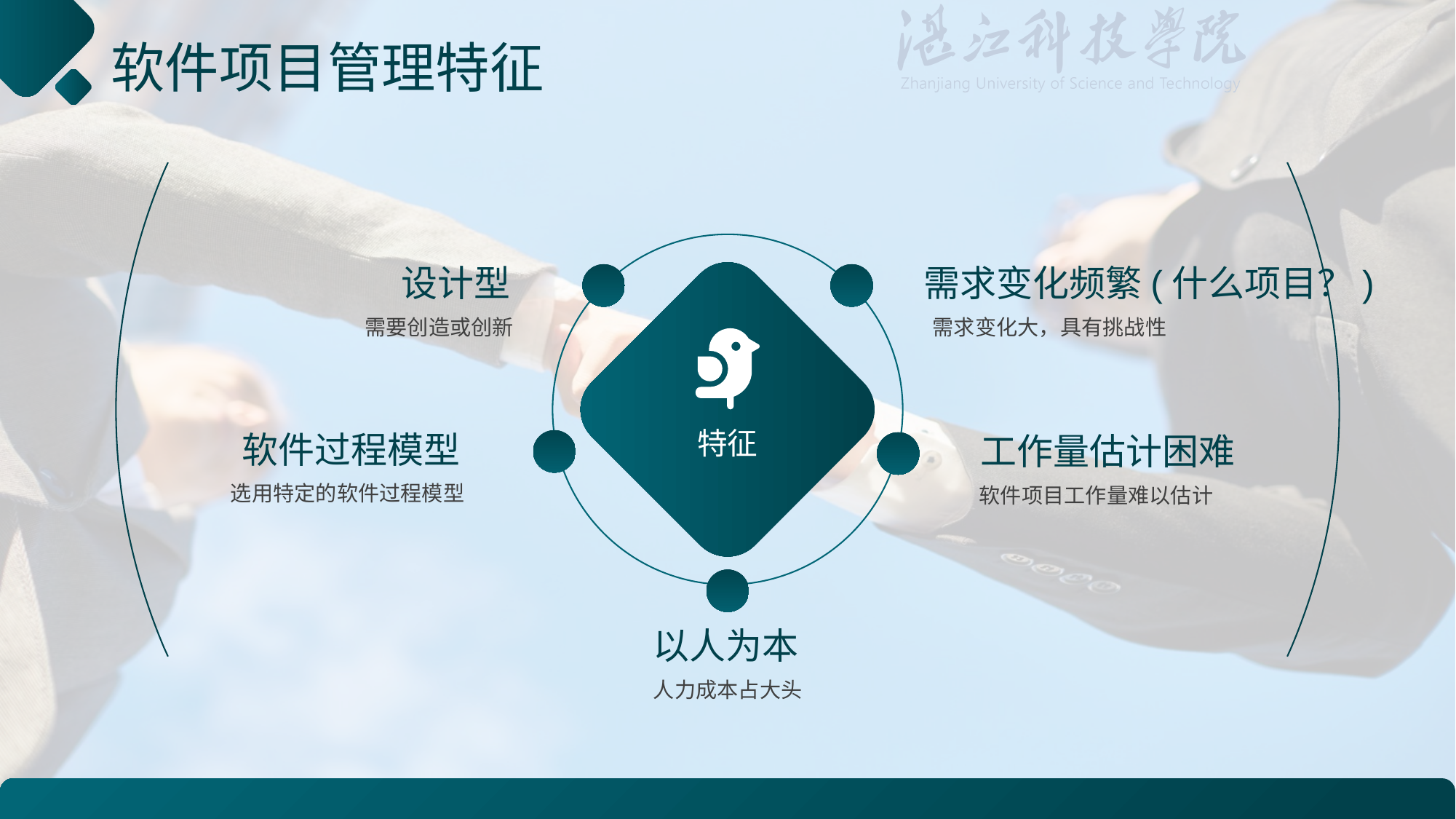

# 软件项目管理特征

设计型
需求变化频繁(什么项目？)

需要创造或创新
需求变化大，具有挑战性

特征
软件过程模型
工作量估计困难

选用特定的软件过程模型
软件项目工作量难以估计

以人为本
人力成本占大头